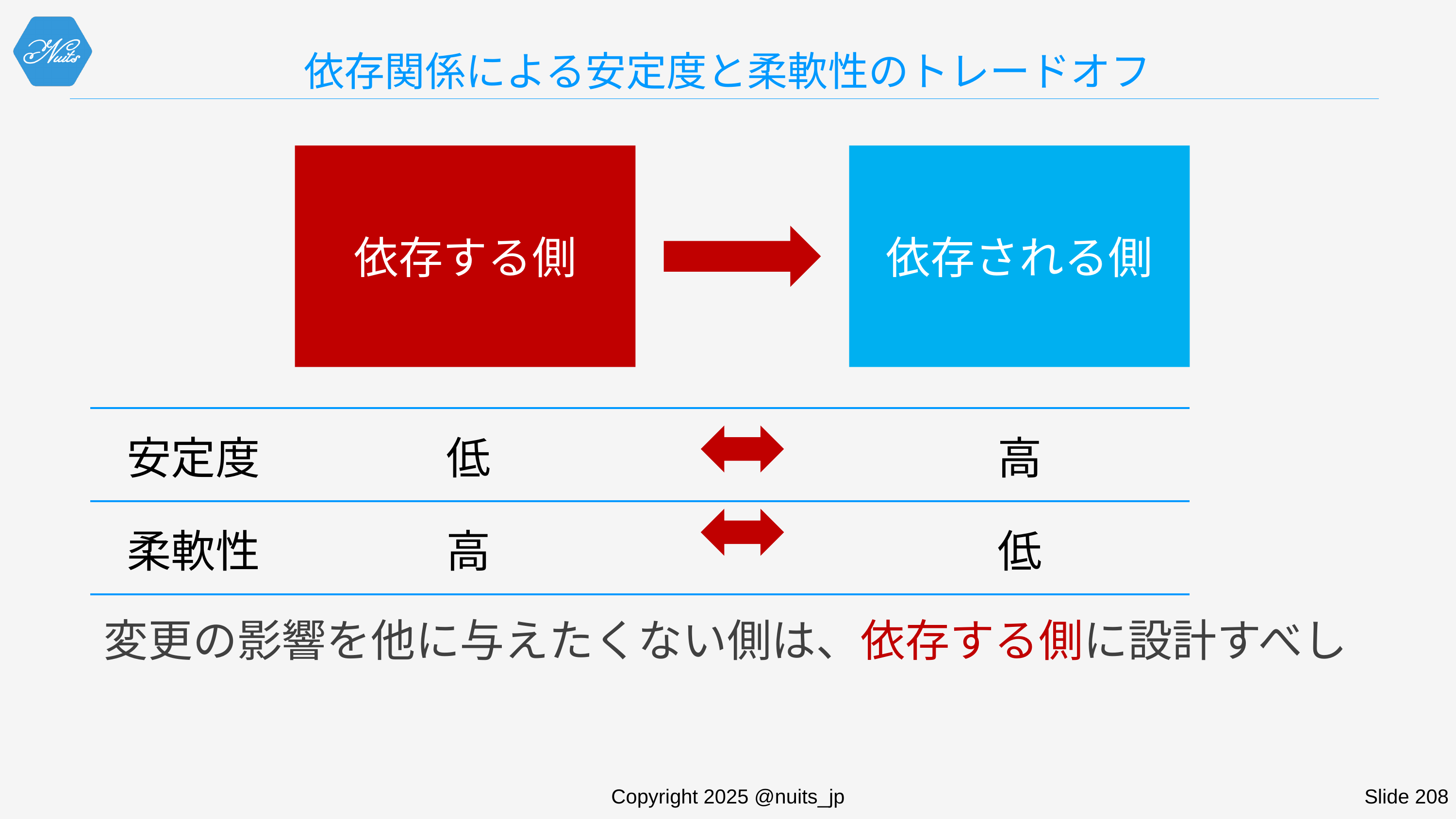

# 依存関係による安定度と柔軟性のトレードオフ
依存する側
依存される側

| 安定度 | 低 |  | 高 |
| --- | --- | --- | --- |
| 柔軟性 | 高 |  | 低 |

変更の影響を他に与えたくない側は、依存する側に設計すべし